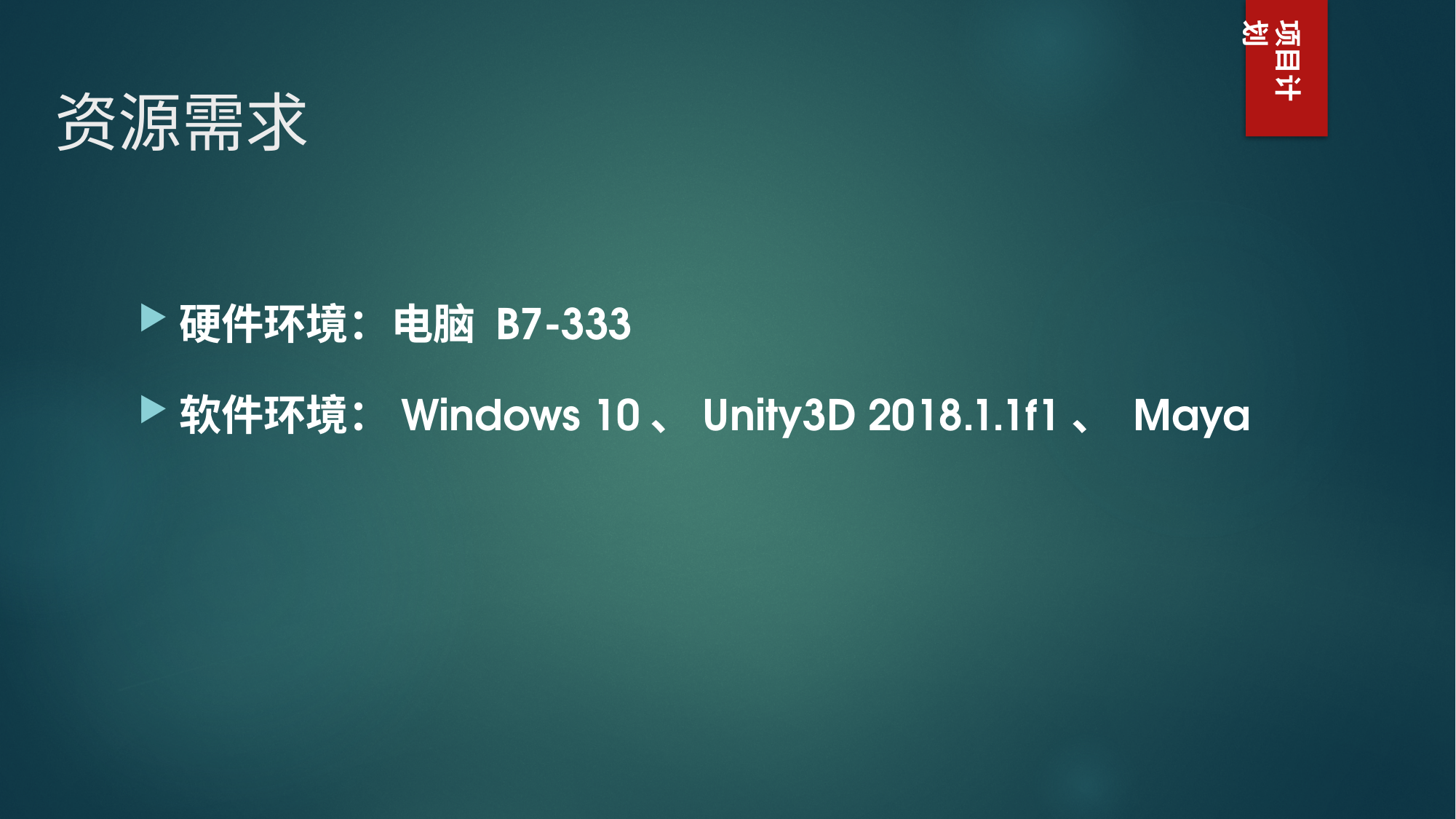

# 资源需求
项目计划
硬件环境：电脑 B7-333
软件环境：Windows 10、Unity3D 2018.1.1f1、 Maya